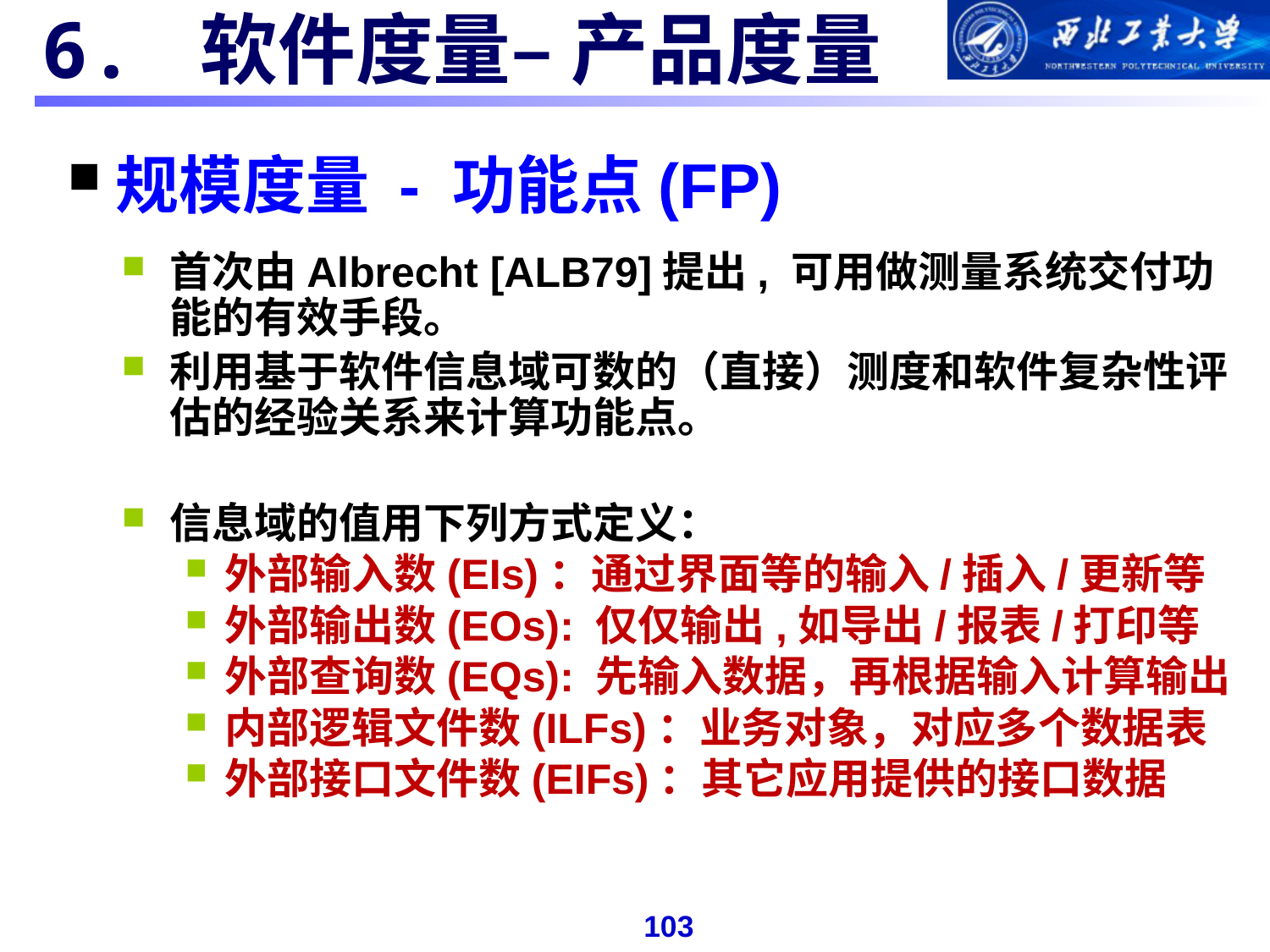

#
6. 软件度量– 产品度量
规模度量 - 功能点(FP)

首次由Albrecht [ALB79]提出, 可用做测量系统交付功能的有效手段。
利用基于软件信息域可数的（直接）测度和软件复杂性评估的经验关系来计算功能点。

信息域的值用下列方式定义：
外部输入数(EIs)：通过界面等的输入/插入/更新等
外部输出数(EOs): 仅仅输出,如导出/报表/打印等
外部查询数(EQs): 先输入数据，再根据输入计算输出
内部逻辑文件数(ILFs)：业务对象，对应多个数据表
外部接口文件数(EIFs)：其它应用提供的接口数据